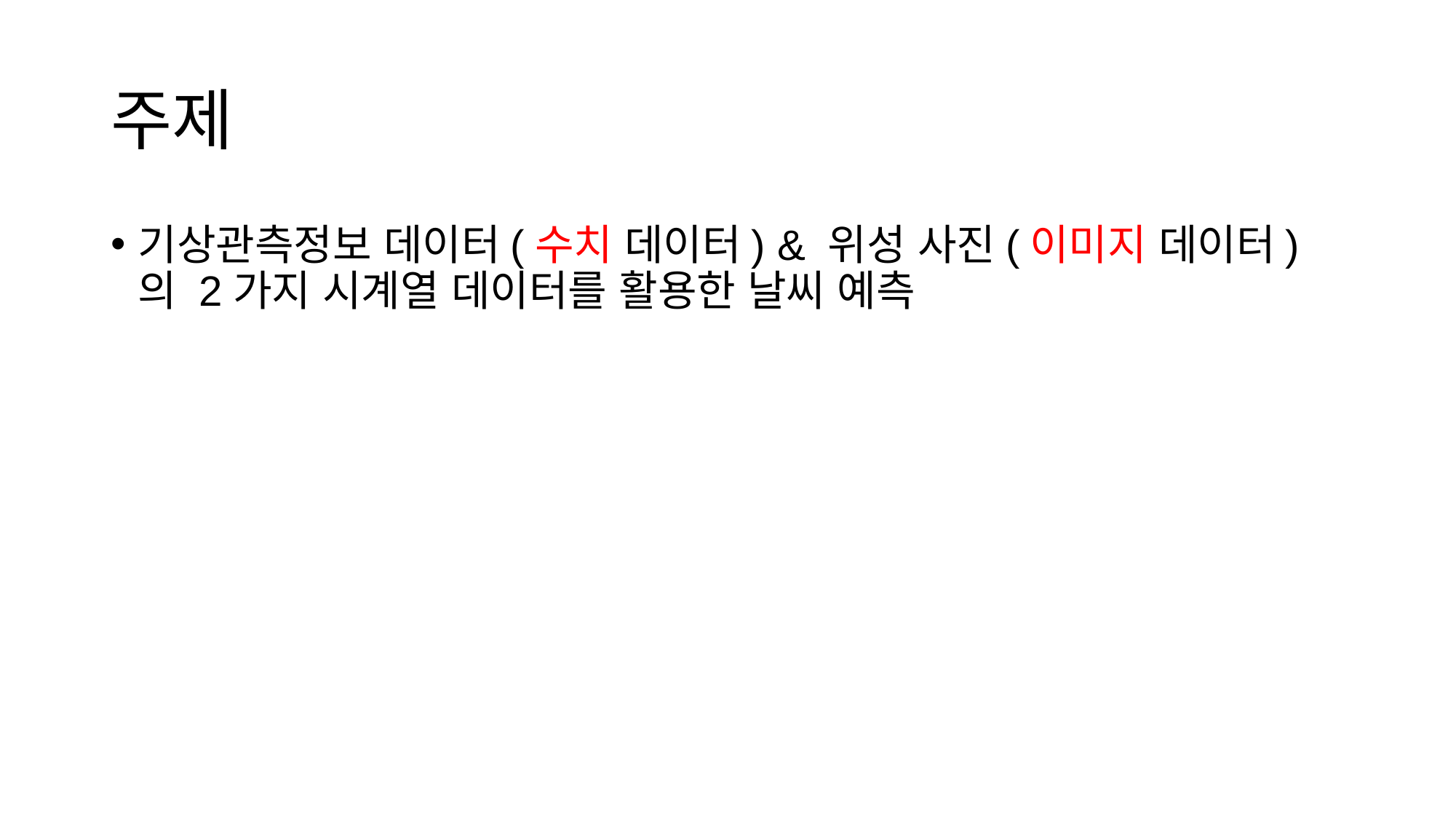

# 주제
기상관측정보 데이터(수치 데이터) & 위성 사진(이미지 데이터)의 2가지 시계열 데이터를 활용한 날씨 예측